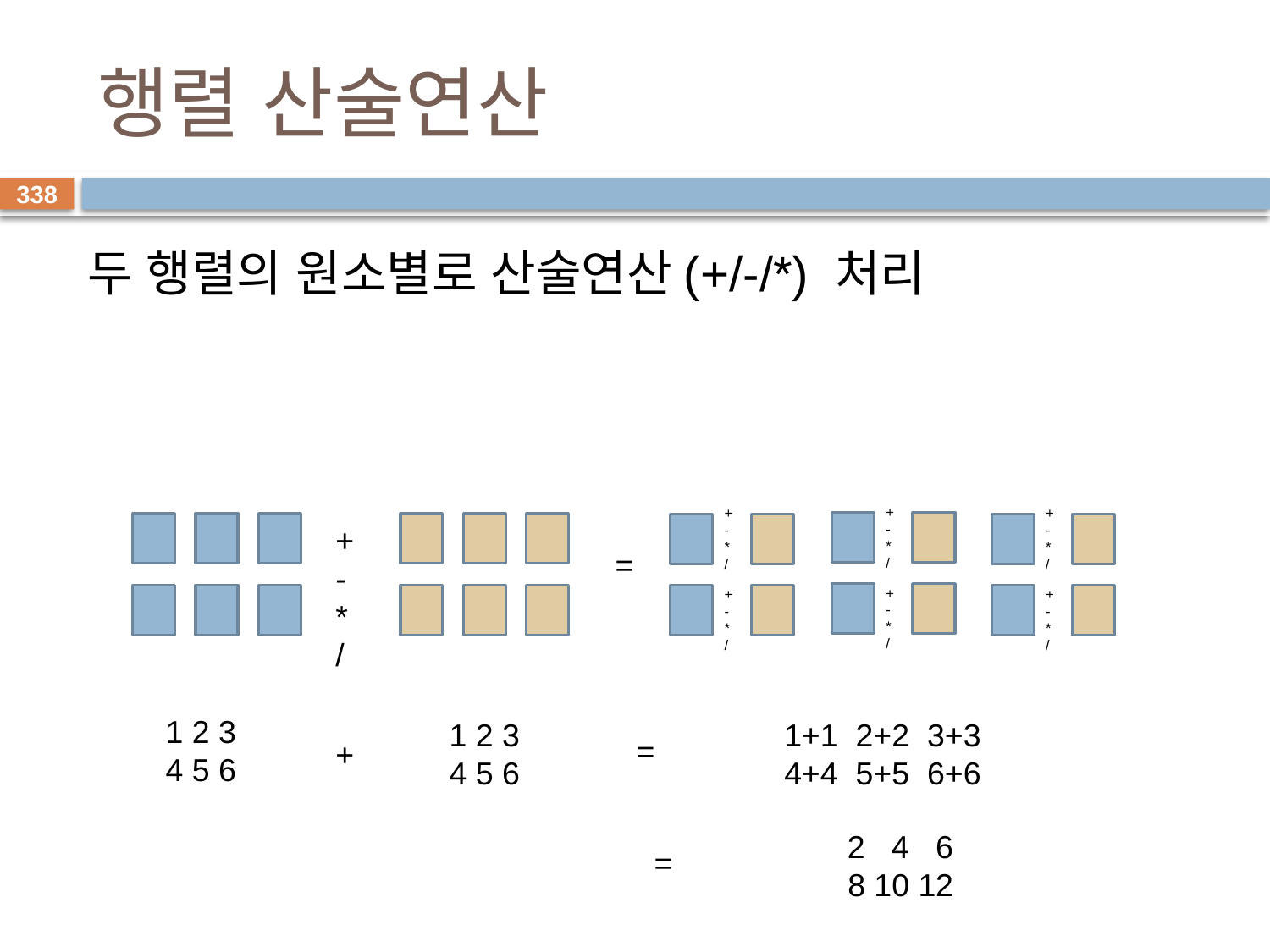

# 행렬 산술연산
338
두 행렬의 원소별로 산술연산(+/-/*) 처리
+
-
*
/
+
-
*
/
+
-
*
/

+
-
*
/

=
+
-
*
/
+
-
*
/
+
-
*
/

1 2 3
4 5 6
1+1  2+2  3+3
4+4  5+5  6+6
1 2 3
4 5 6
=
+
2   4   6
8 10 12
=